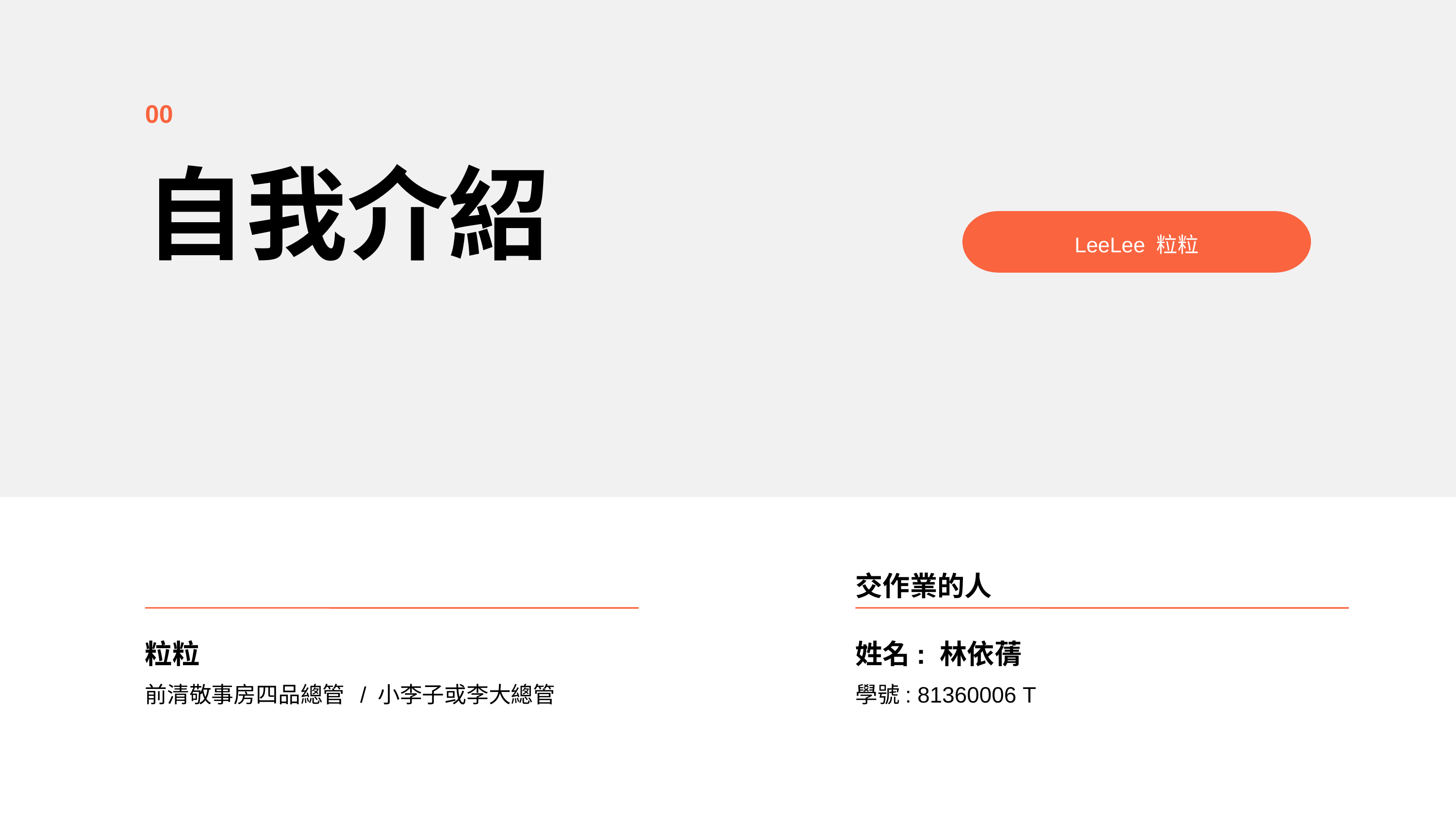

00
自我介紹

LeeLee 粒粒
交作業的人

粒粒
姓名: 林依蒨
前清敬事房四品總管  / 小李子或李大總管
學號: 81360006 T